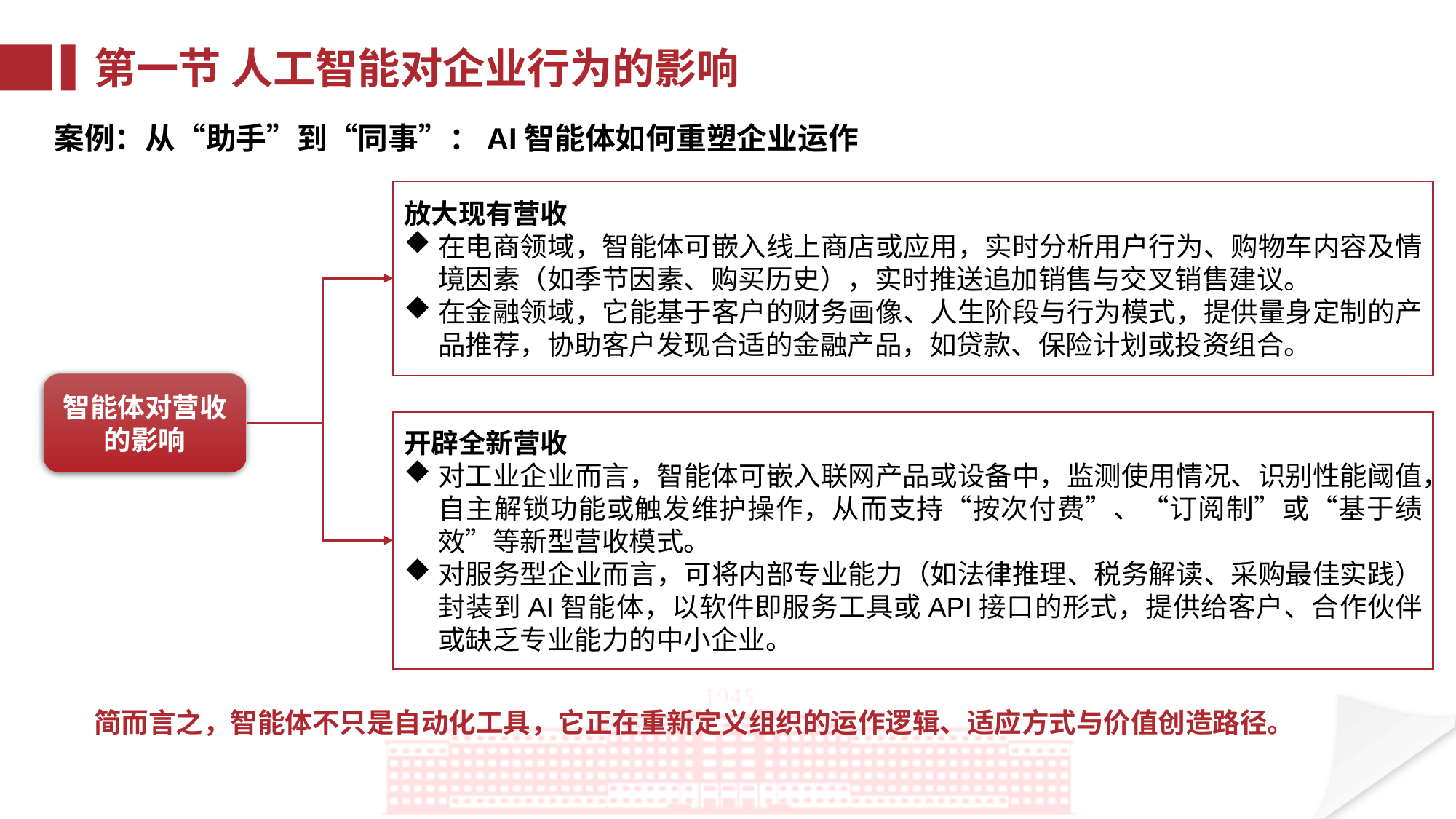

第一节 人工智能对企业行为的影响
案例：从“助手”到“同事”：AI智能体如何重塑企业运作
放大现有营收
在电商领域，智能体可嵌入线上商店或应用，实时分析用户行为、购物车内容及情境因素（如季节因素、购买历史），实时推送追加销售与交叉销售建议。
在金融领域，它能基于客户的财务画像、人生阶段与行为模式，提供量身定制的产品推荐，协助客户发现合适的金融产品，如贷款、保险计划或投资组合。
智能体对营收的影响
开辟全新营收
对工业企业而言，智能体可嵌入联网产品或设备中，监测使用情况、识别性能阈值，自主解锁功能或触发维护操作，从而支持“按次付费”、“订阅制”或“基于绩效”等新型营收模式。
对服务型企业而言，可将内部专业能力（如法律推理、税务解读、采购最佳实践）封装到AI智能体，以软件即服务工具或API接口的形式，提供给客户、合作伙伴或缺乏专业能力的中小企业。
简而言之，智能体不只是自动化工具，它正在重新定义组织的运作逻辑、适应方式与价值创造路径。